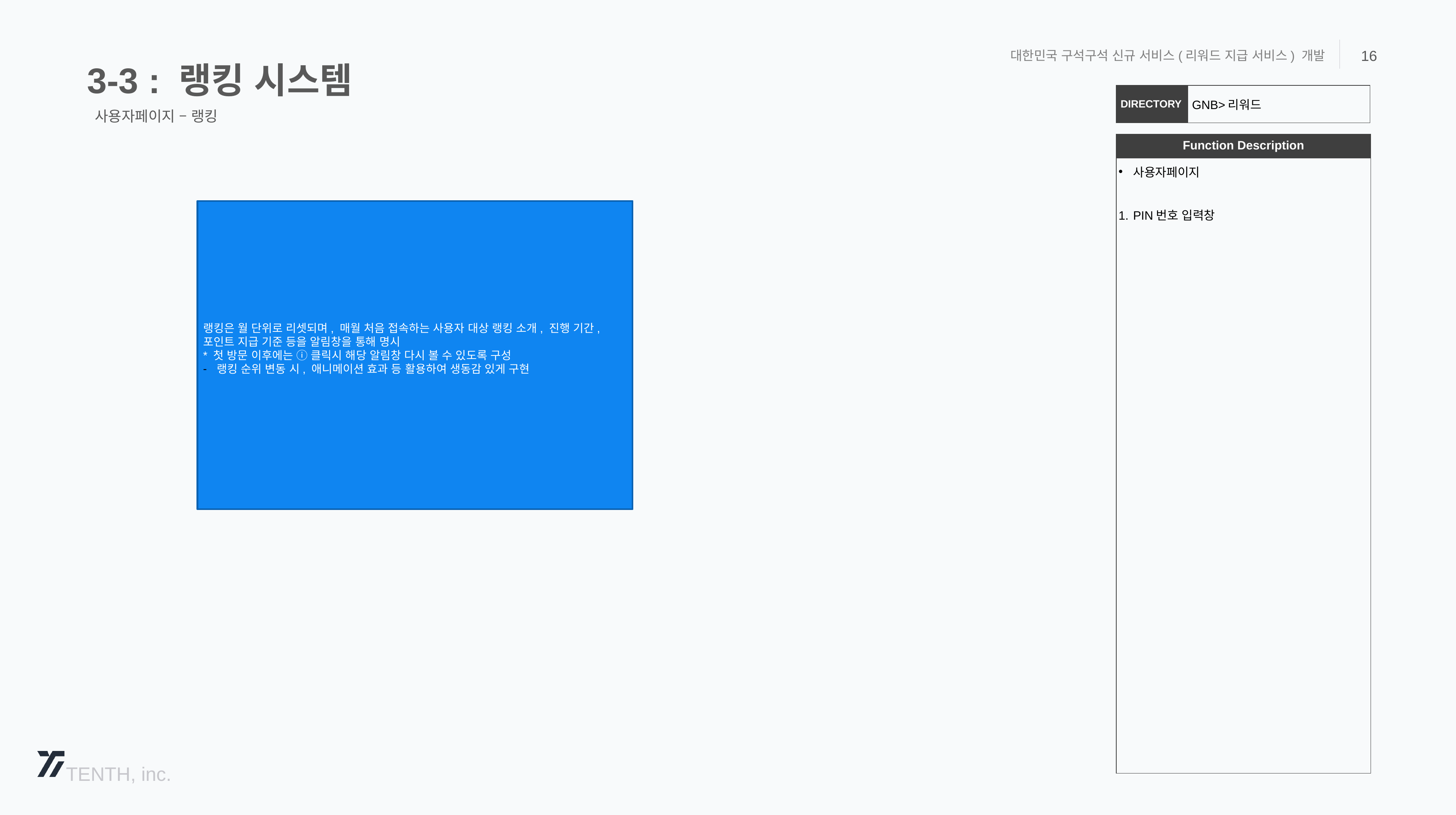

3-3 : 랭킹 시스템
대한민국 구석구석 신규 서비스(리워드 지급 서비스) 개발
16
| DIRECTORY | GNB>리워드 |
| --- | --- |
사용자페이지 – 랭킹
| Function Description |
| --- |
| 사용자페이지 PIN번호 입력창 |
랭킹은 월 단위로 리셋되며, 매월 처음 접속하는 사용자 대상 랭킹 소개, 진행 기간, 포인트 지급 기준 등을 알림창을 통해 명시
* 첫 방문 이후에는 ⓘ 클릭시 해당 알림창 다시 볼 수 있도록 구성
랭킹 순위 변동 시, 애니메이션 효과 등 활용하여 생동감 있게 구현